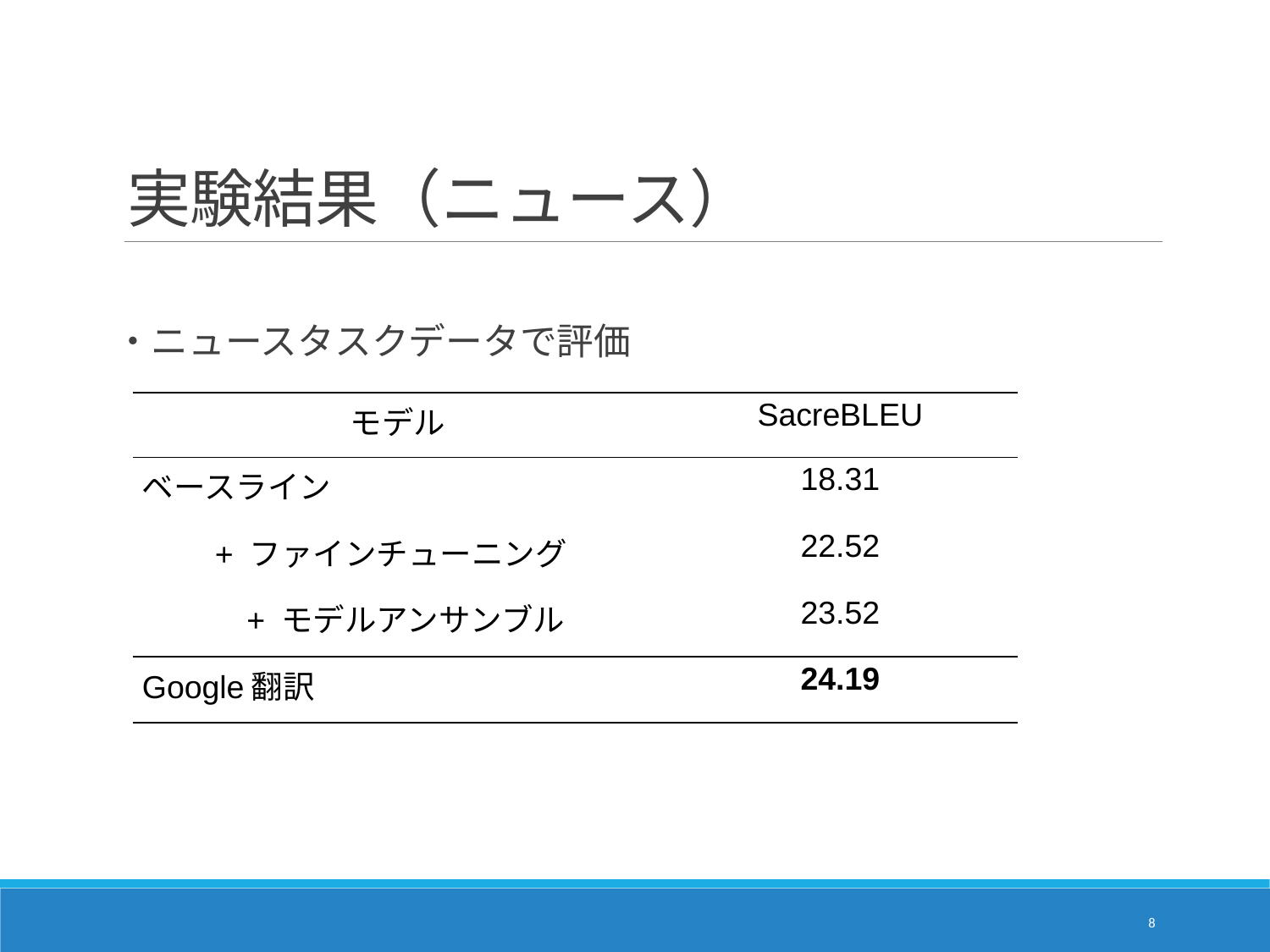

# 実験結果（ニュース）
・ニュースタスクデータで評価

| モデル | SacreBLEU |
| --- | --- |
| ベースライン | 18.31 |
| + ファインチューニング | 22.52 |
| + モデルアンサンブル | 23.52 |
| Google翻訳 | 24.19 |
8